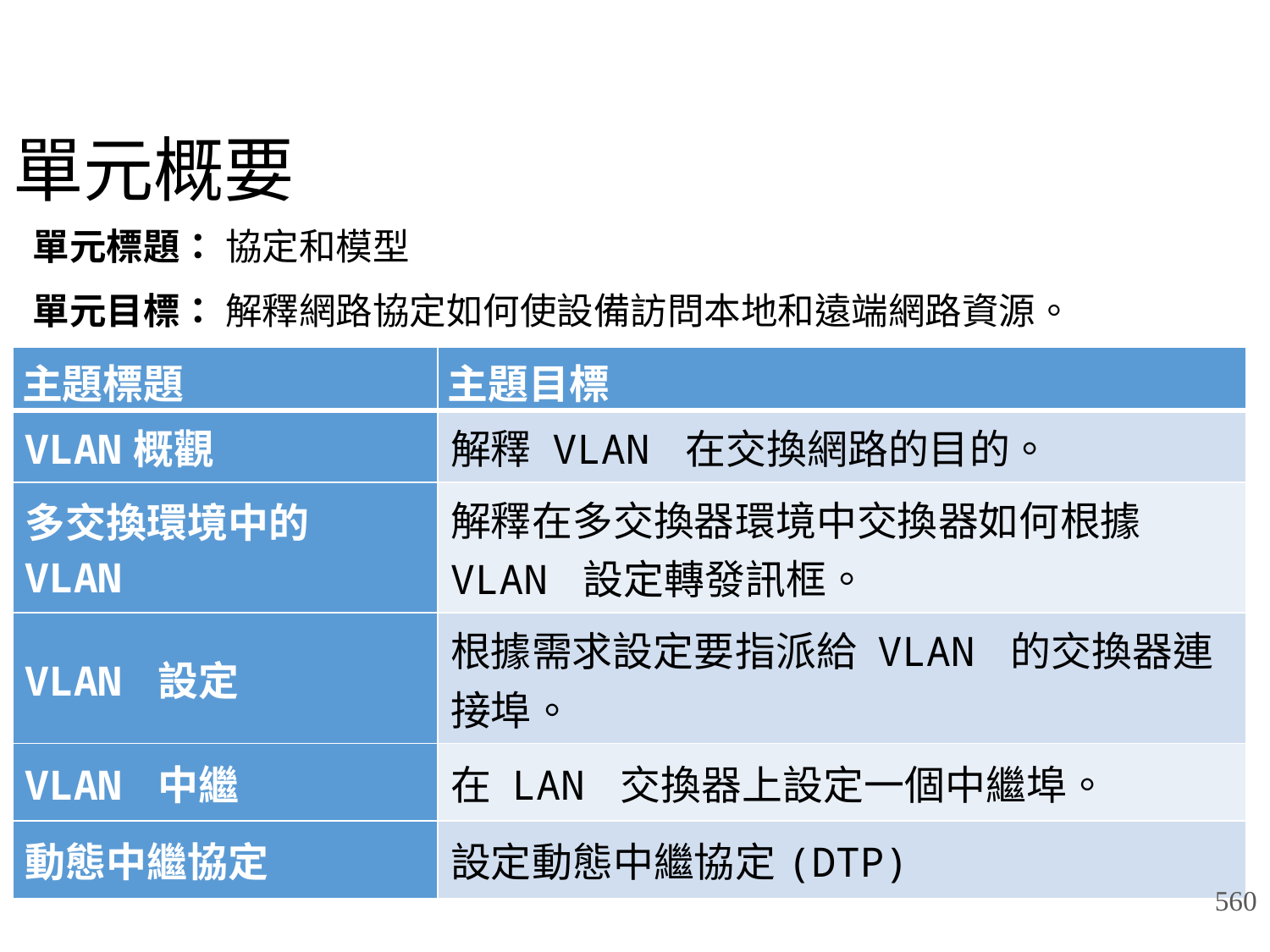

# 單元概要
單元標題： 協定和模型
單元目標： 解釋網路協定如何使設備訪問本地和遠端網路資源。

| 主題標題 | 主題目標 |
| --- | --- |
| VLAN概觀 | 解釋 VLAN 在交換網路的目的。 |
| 多交換環境中的 VLAN | 解釋在多交換器環境中交換器如何根據 VLAN 設定轉發訊框。 |
| VLAN 設定 | 根據需求設定要指派給 VLAN 的交換器連接埠。 |
| VLAN 中繼 | 在 LAN 交換器上設定一個中繼埠。 |
| 動態中繼協定 | 設定動態中繼協定(DTP) |
560